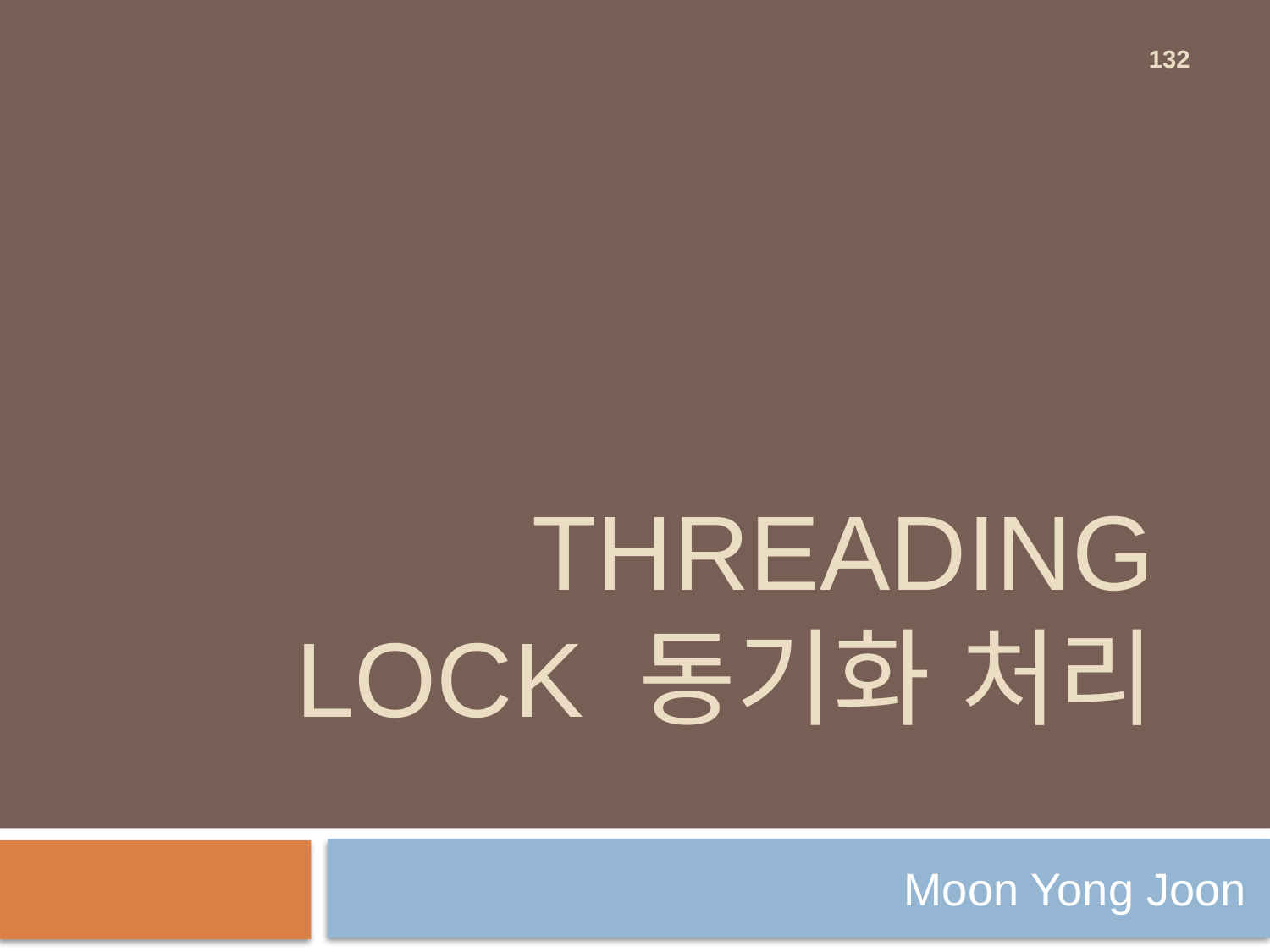

132
# Threading Lock 동기화 처리
Moon Yong Joon